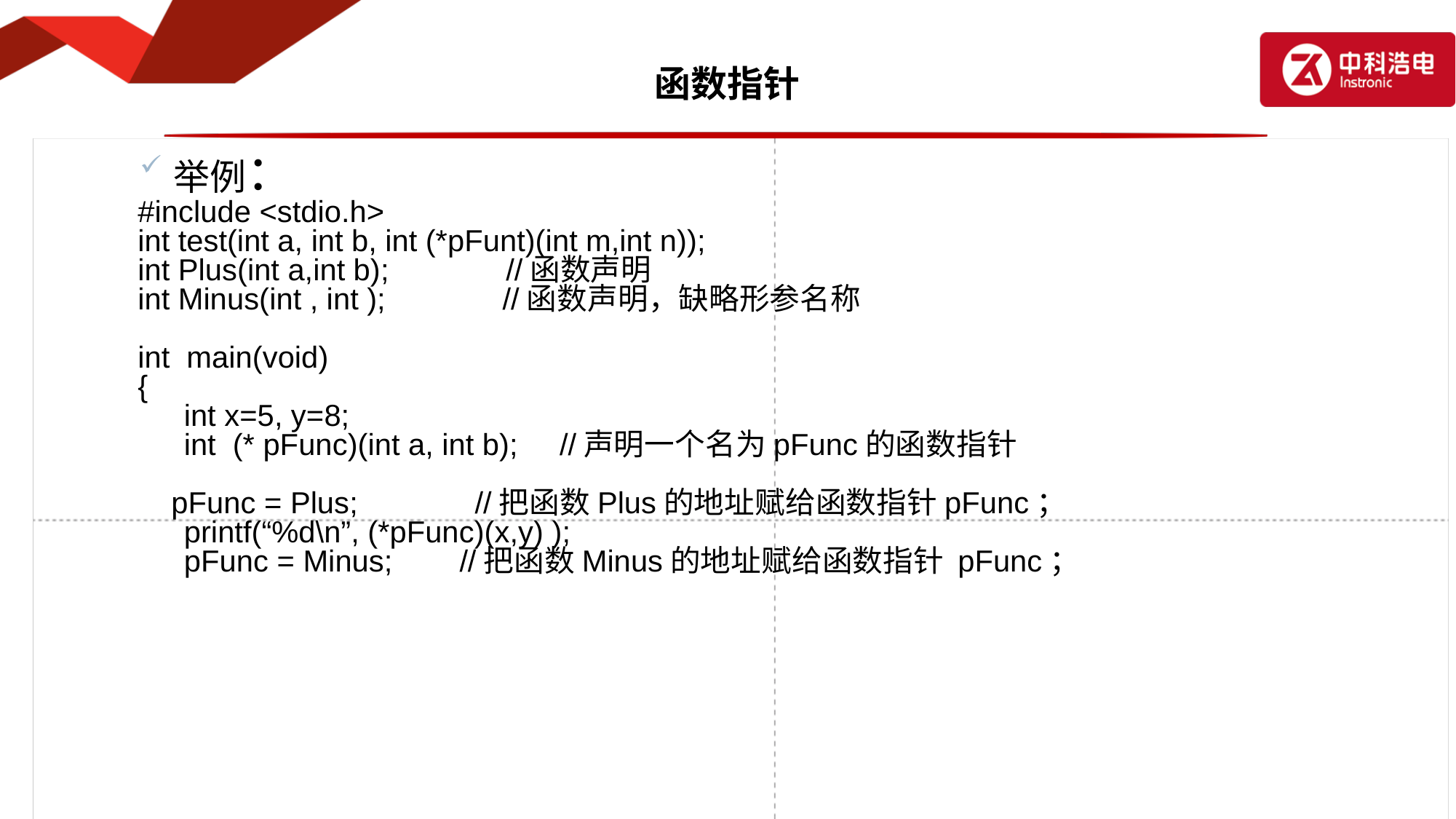

# 函数指针
举例：
     #include <stdio.h>
     int test(int a, int b, int (*pFunt)(int m,int n));
     int Plus(int a,int b);              //函数声明
     int Minus(int , int );              //函数声明，缺略形参名称

     int  main(void)
     {
	    int x=5, y=8;
	    int  (* pFunc)(int a, int b);     //声明一个名为pFunc的函数指针

         pFunc = Plus;              //把函数Plus的地址赋给函数指针pFunc；
	    printf(“%d\n”, (*pFunc)(x,y) );
	    pFunc = Minus;        //把函数Minus的地址赋给函数指针 pFunc；